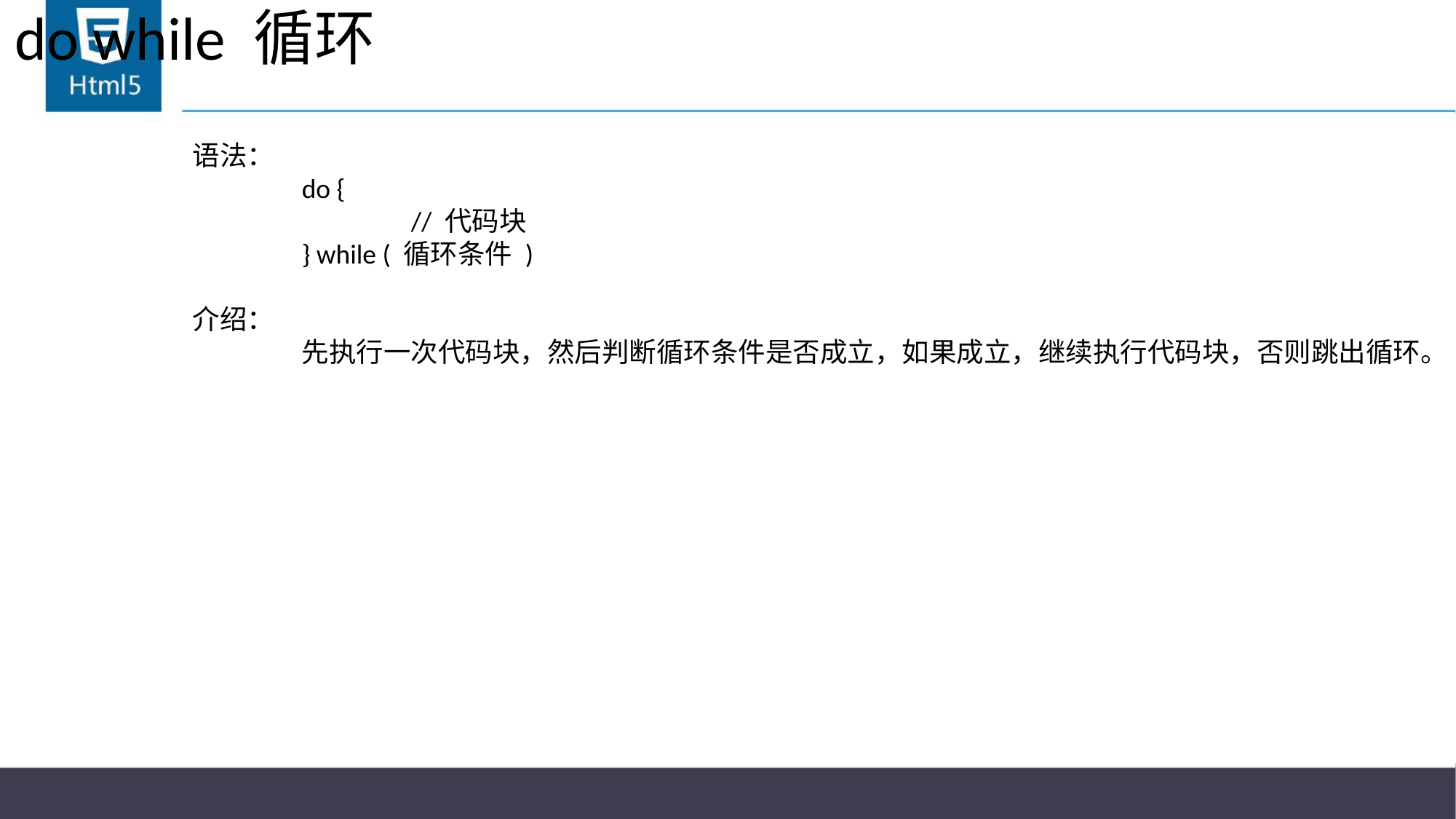

# do while 循环
语法：
	do {
		// 代码块
	} while ( 循环条件 )

介绍：
	先执行一次代码块，然后判断循环条件是否成立，如果成立，继续执行代码块，否则跳出循环。